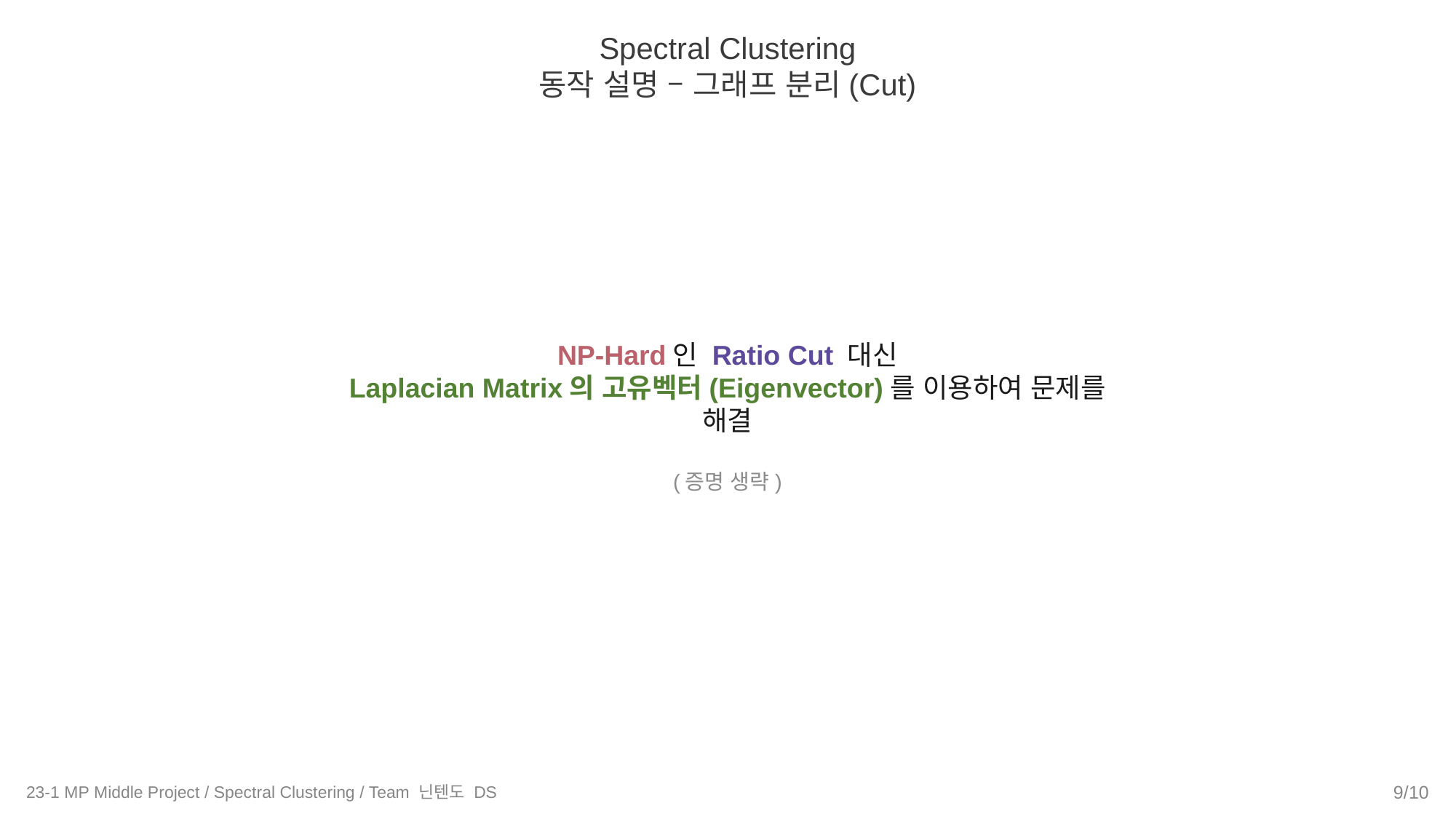

Spectral Clustering
동작 설명 – 그래프 분리(Cut)
NP-Hard인 Ratio Cut 대신
Laplacian Matrix의 고유벡터(Eigenvector)를 이용하여 문제를 해결
(증명 생략)
23-1 MP Middle Project / Spectral Clustering / Team 닌텐도 DS
9/10